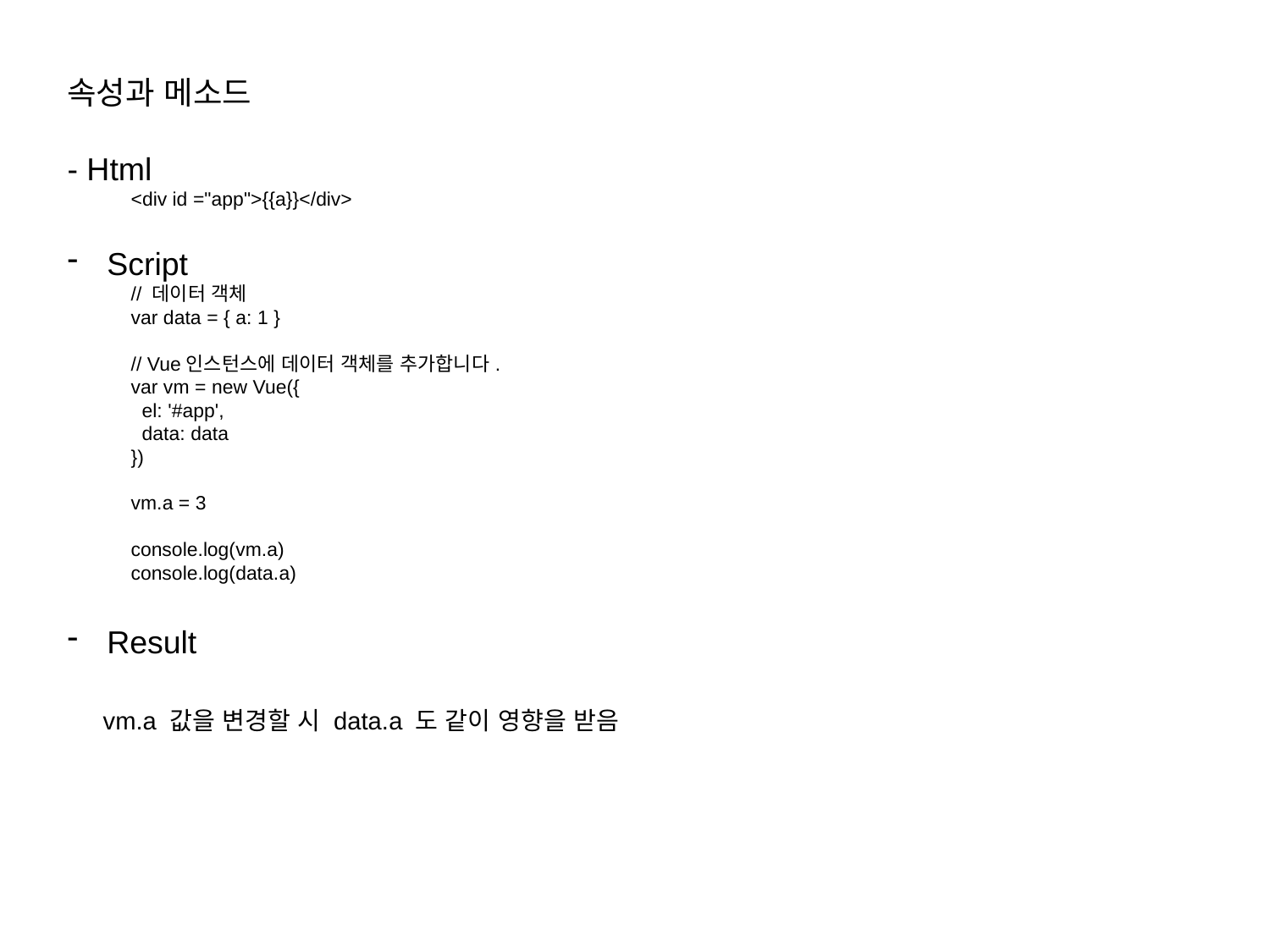

속성과 메소드

- Html
<div id ="app">{{a}}</div>

Script
// 데이터 객체
var data = { a: 1 }

// Vue인스턴스에 데이터 객체를 추가합니다.
var vm = new Vue({
  el: '#app',
  data: data
})

vm.a = 3

console.log(vm.a)
console.log(data.a)

Result

    vm.a 값을 변경할 시 data.a 도 같이 영향을 받음